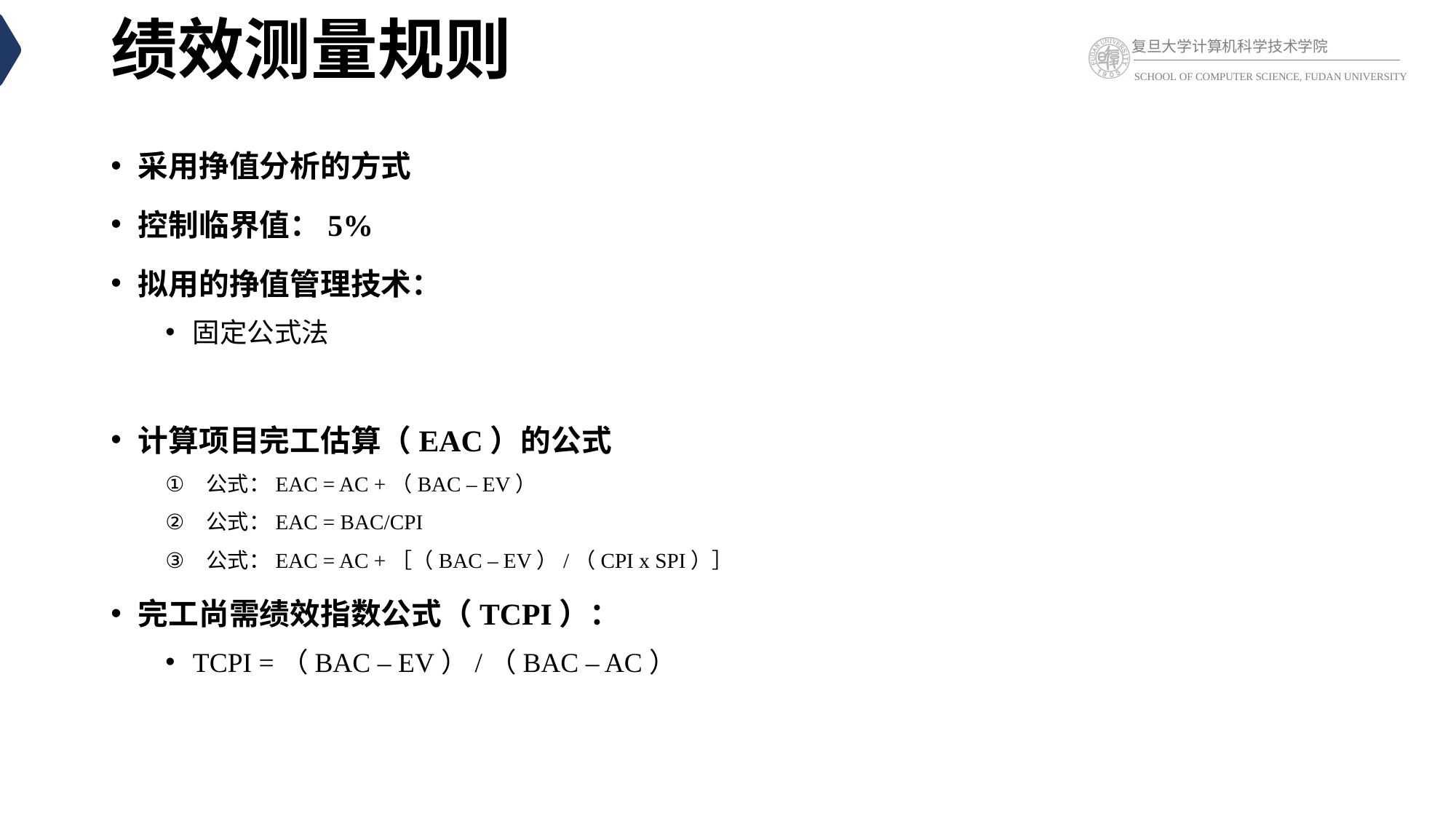

# 绩效测量规则
采用挣值分析的方式
控制临界值：5%
拟用的挣值管理技术：
固定公式法

计算项目完工估算（EAC）的公式
公式：EAC = AC +（BAC – EV）
公式：EAC = BAC/CPI
公式：EAC = AC +［（BAC – EV）/（CPI x SPI）］
完工尚需绩效指数公式（TCPI）：
TCPI =（BAC – EV）/（BAC – AC）